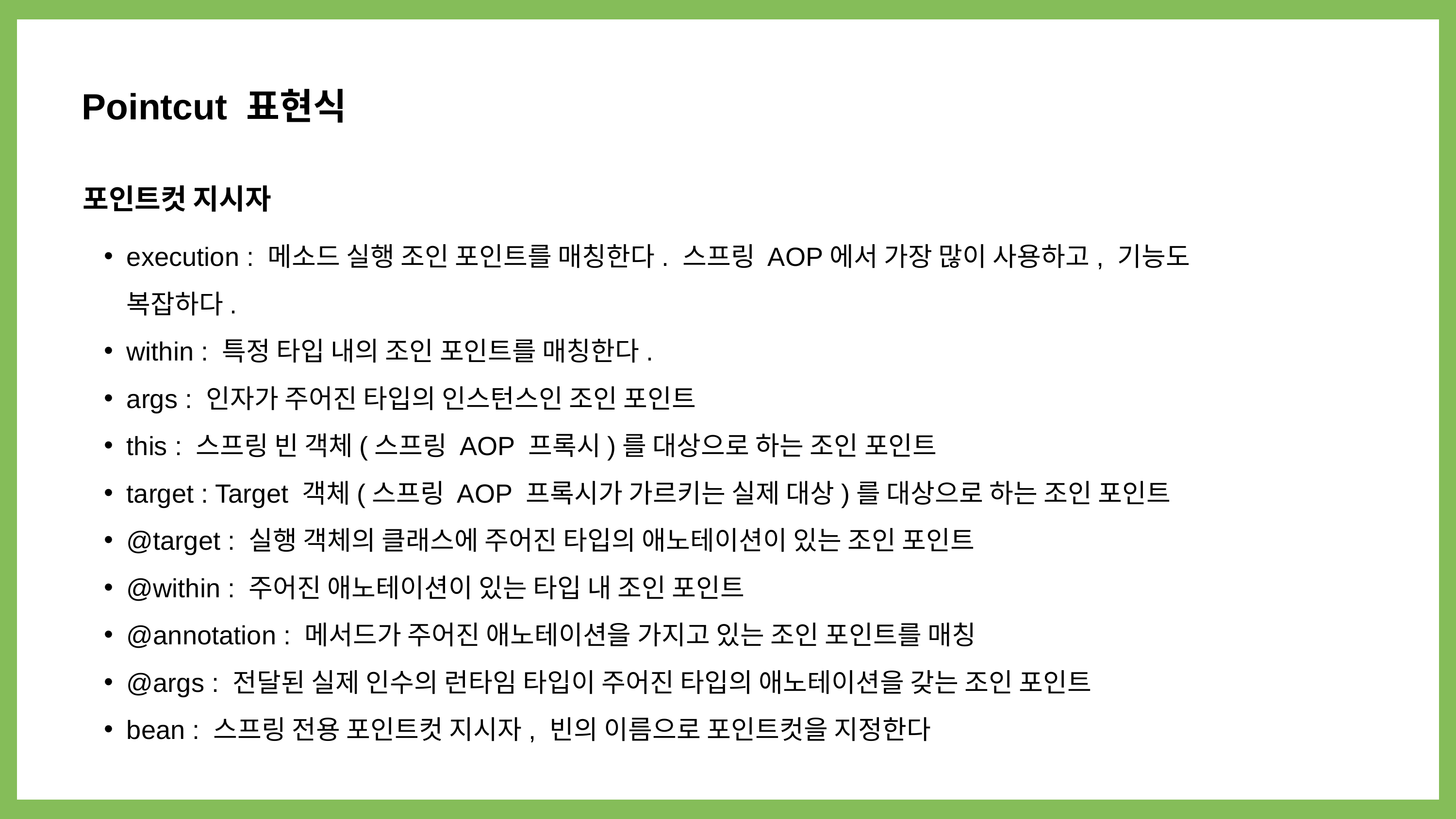

Pointcut 표현식
포인트컷 지시자
execution : 메소드 실행 조인 포인트를 매칭한다. 스프링 AOP에서 가장 많이 사용하고, 기능도 복잡하다.
within : 특정 타입 내의 조인 포인트를 매칭한다.
args : 인자가 주어진 타입의 인스턴스인 조인 포인트
this : 스프링 빈 객체(스프링 AOP 프록시)를 대상으로 하는 조인 포인트
target : Target 객체(스프링 AOP 프록시가 가르키는 실제 대상)를 대상으로 하는 조인 포인트
@target : 실행 객체의 클래스에 주어진 타입의 애노테이션이 있는 조인 포인트
@within : 주어진 애노테이션이 있는 타입 내 조인 포인트
@annotation : 메서드가 주어진 애노테이션을 가지고 있는 조인 포인트를 매칭
@args : 전달된 실제 인수의 런타임 타입이 주어진 타입의 애노테이션을 갖는 조인 포인트
bean : 스프링 전용 포인트컷 지시자, 빈의 이름으로 포인트컷을 지정한다